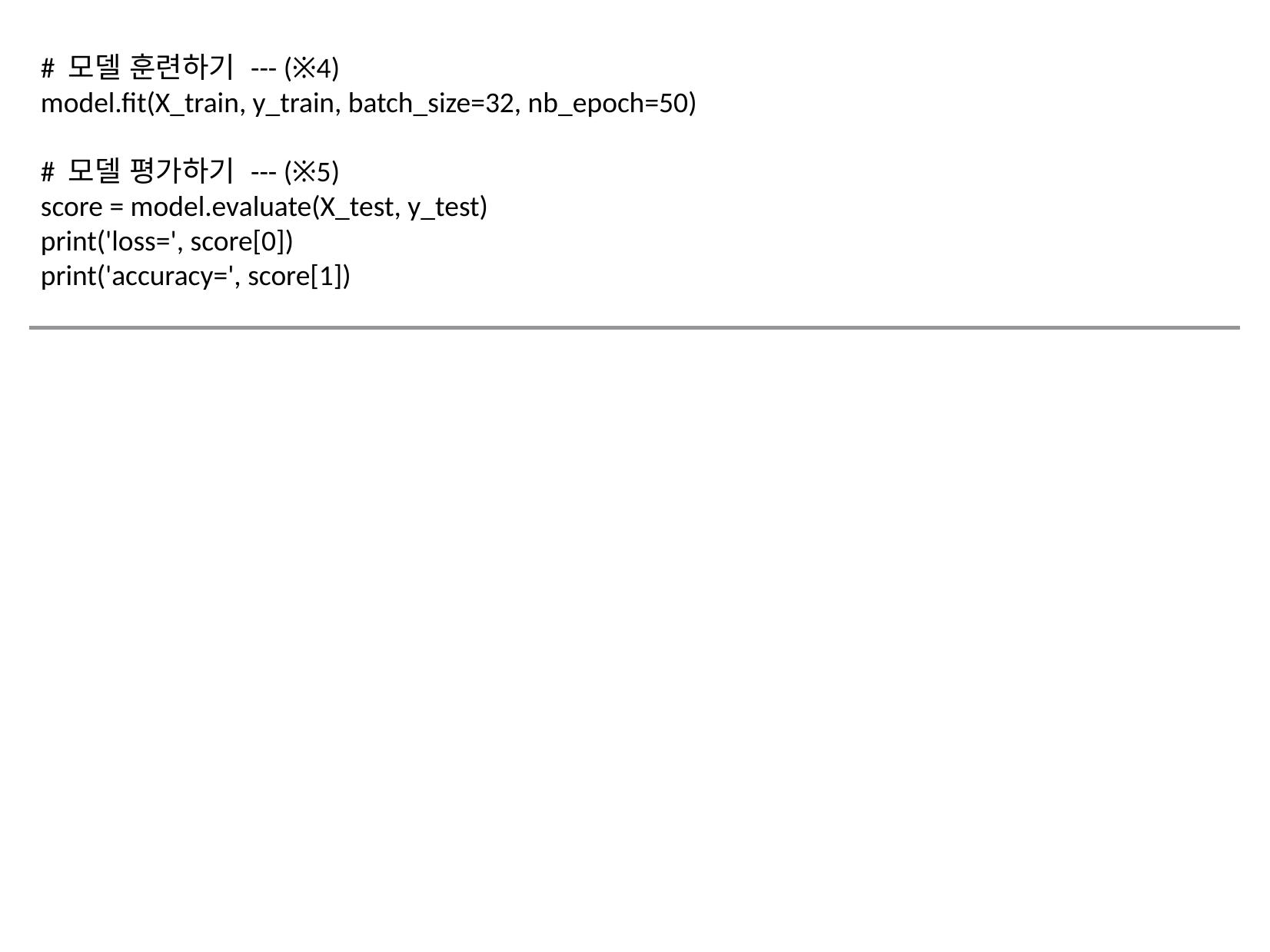

# 모델 훈련하기 --- (※4)
model.fit(X_train, y_train, batch_size=32, nb_epoch=50)

# 모델 평가하기 --- (※5)
score = model.evaluate(X_test, y_test)
print('loss=', score[0])
print('accuracy=', score[1])